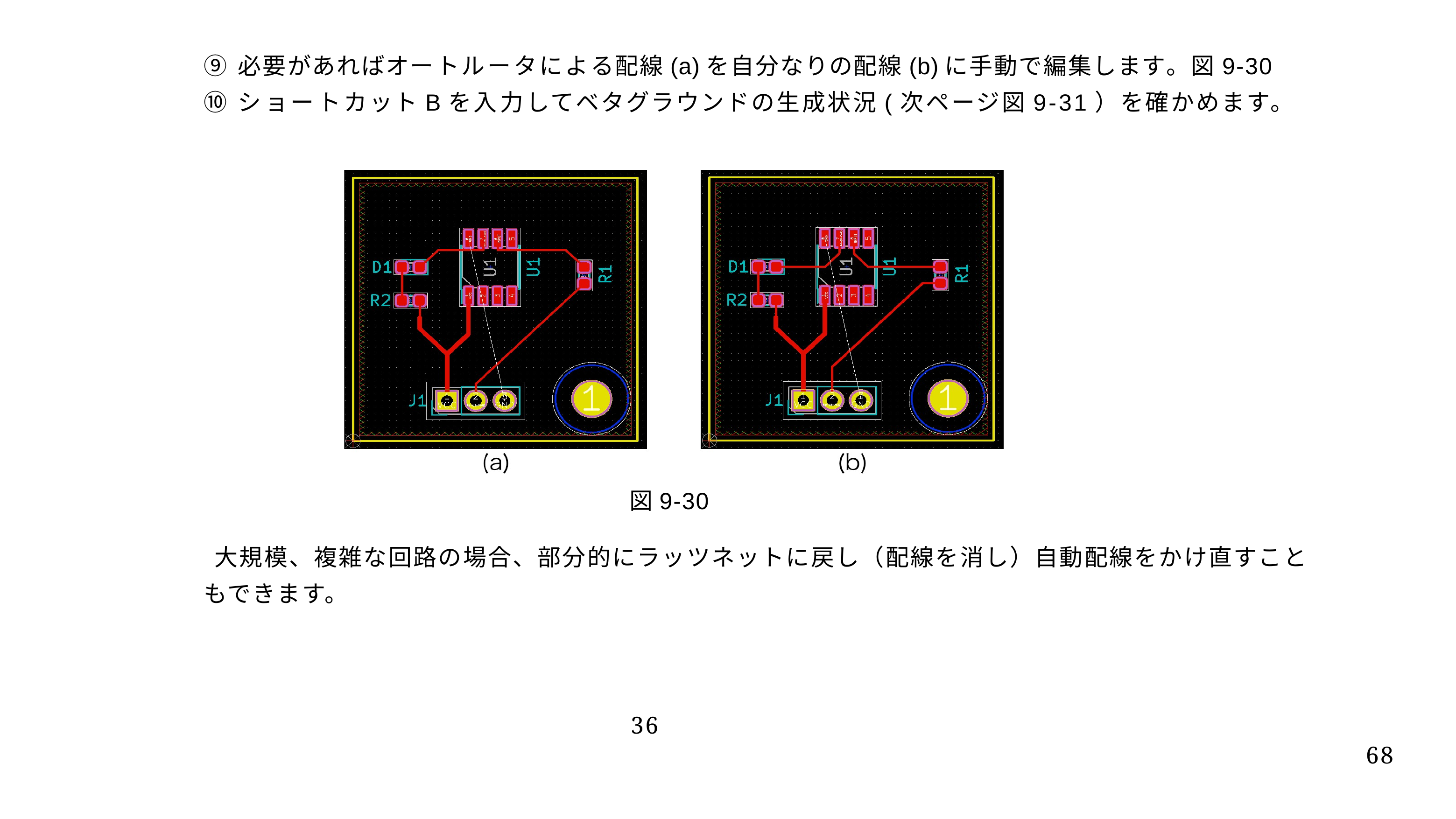

⑨ 必要があればオートルータによる配線(a)を自分なりの配線(b)に手動で編集します。図9-30
⑩ ショートカットBを入力してベタグラウンドの生成状況(次ページ図9-31）を確かめます。

図9-30
 大規模、複雑な回路の場合、部分的にラッツネットに戻し（配線を消し）自動配線をかけ直すこともできます。
36
68